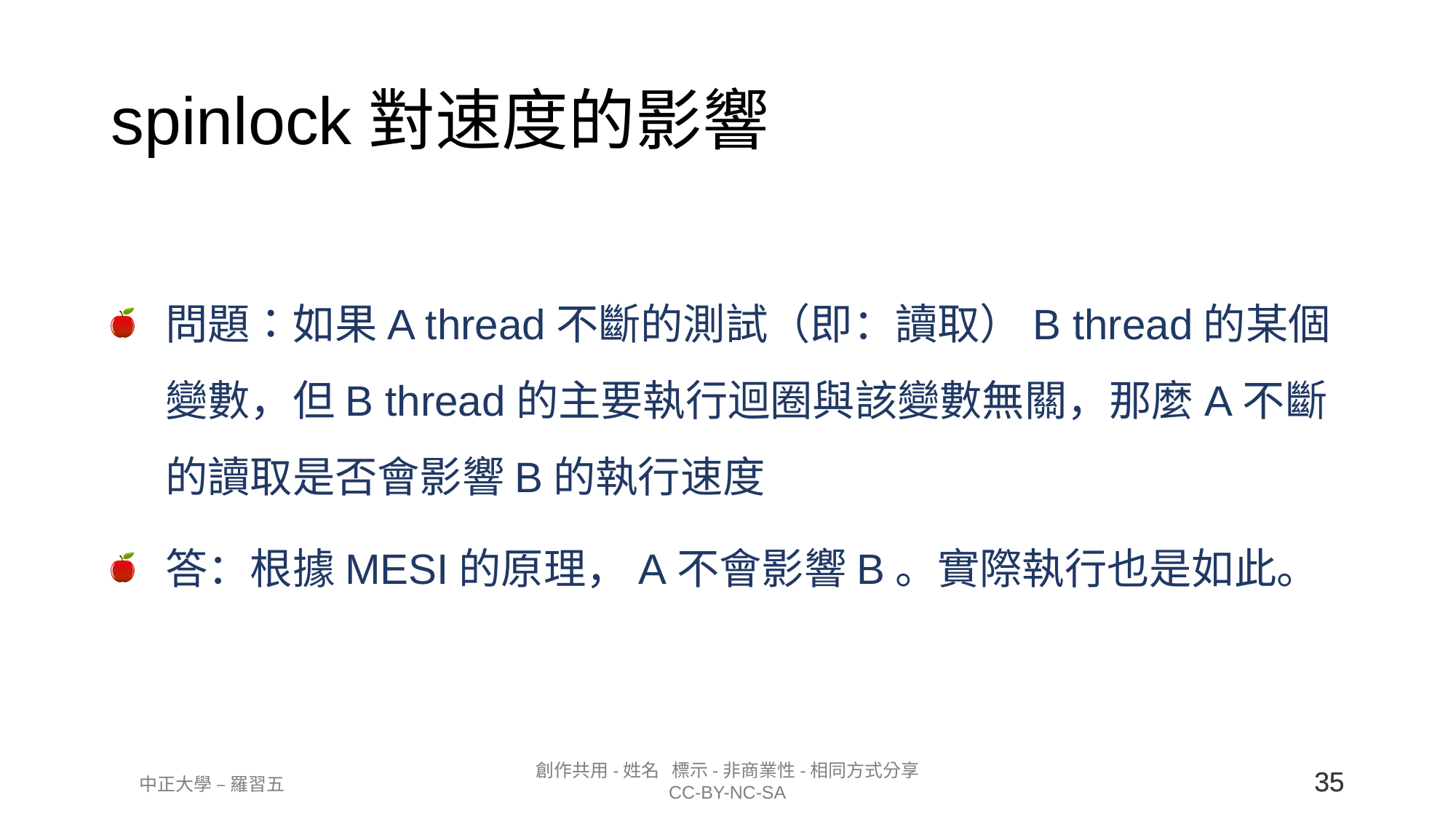

# spinlock對速度的影響
問題：如果A thread不斷的測試（即：讀取）B thread的某個變數，但B thread的主要執行迴圈與該變數無關，那麼A不斷的讀取是否會影響B的執行速度
答：根據MESI的原理，A不會影響B。實際執行也是如此。